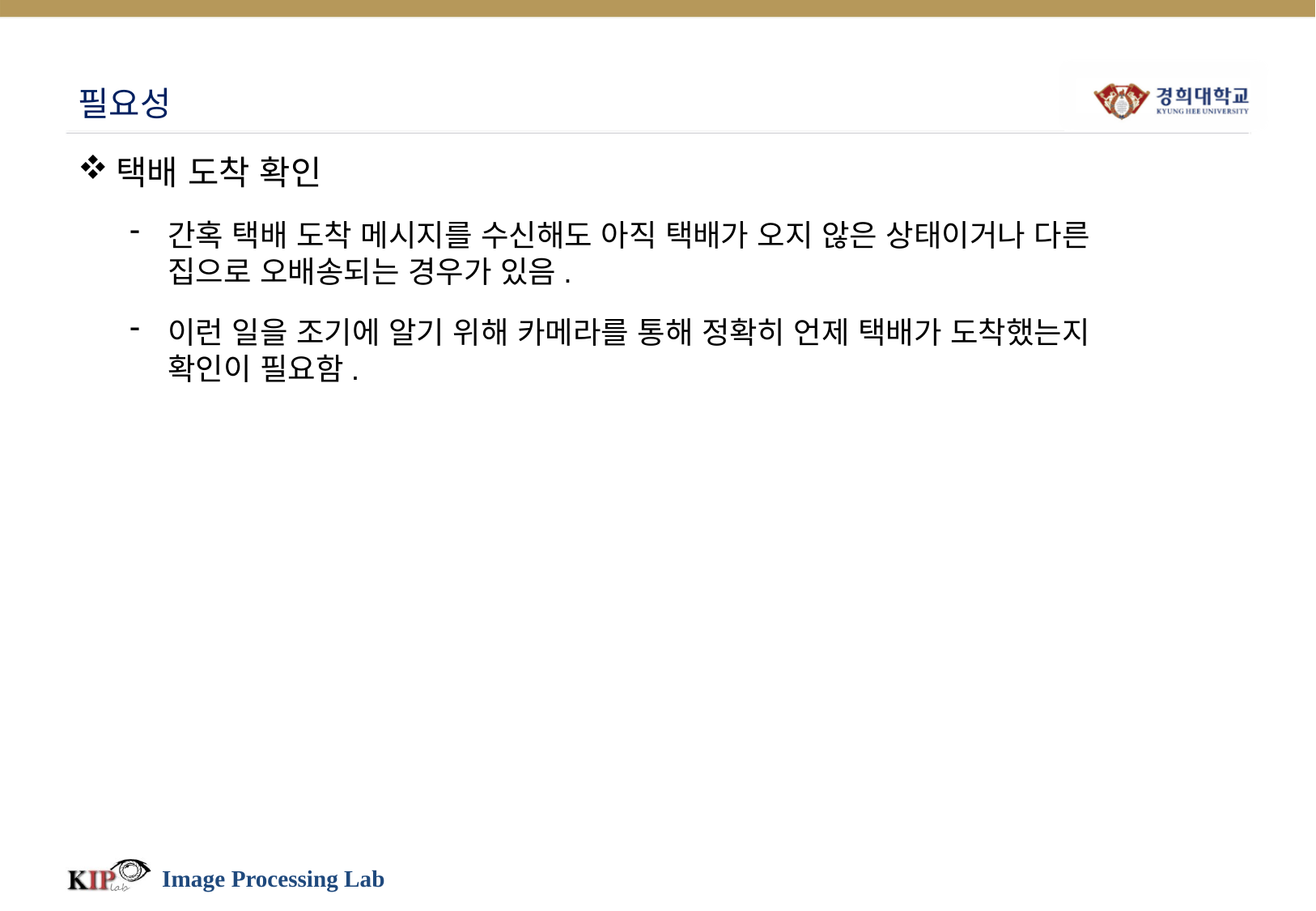

# 필요성
택배 도착 확인
간혹 택배 도착 메시지를 수신해도 아직 택배가 오지 않은 상태이거나 다른 집으로 오배송되는 경우가 있음.
이런 일을 조기에 알기 위해 카메라를 통해 정확히 언제 택배가 도착했는지 확인이 필요함.
Image Processing Lab